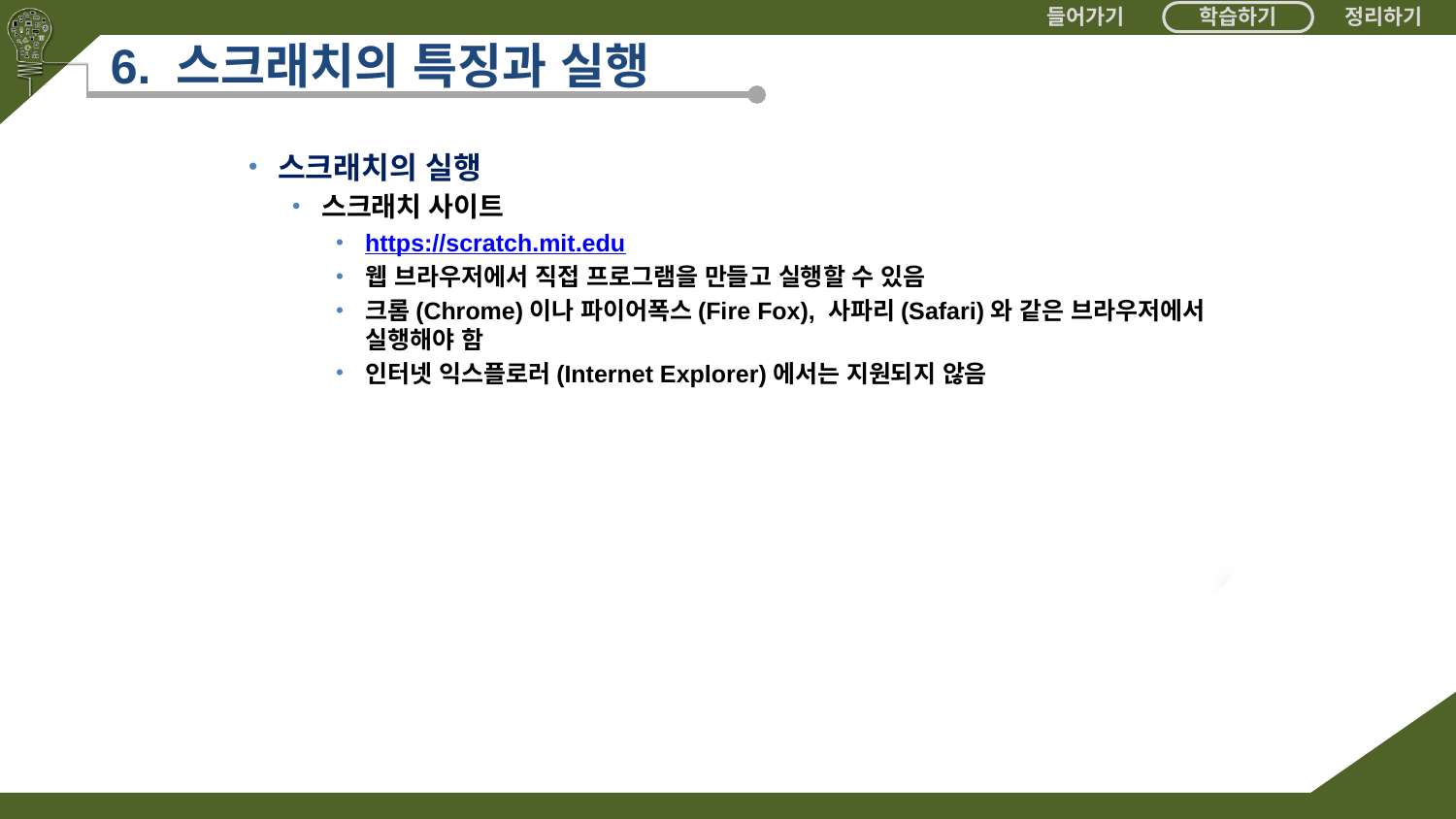

# 6. 스크래치의 특징과 실행
스크래치의 실행
스크래치 사이트
https://scratch.mit.edu
웹 브라우저에서 직접 프로그램을 만들고 실행할 수 있음
크롬(Chrome)이나 파이어폭스(Fire Fox), 사파리(Safari)와 같은 브라우저에서 실행해야 함
인터넷 익스플로러(Internet Explorer)에서는 지원되지 않음